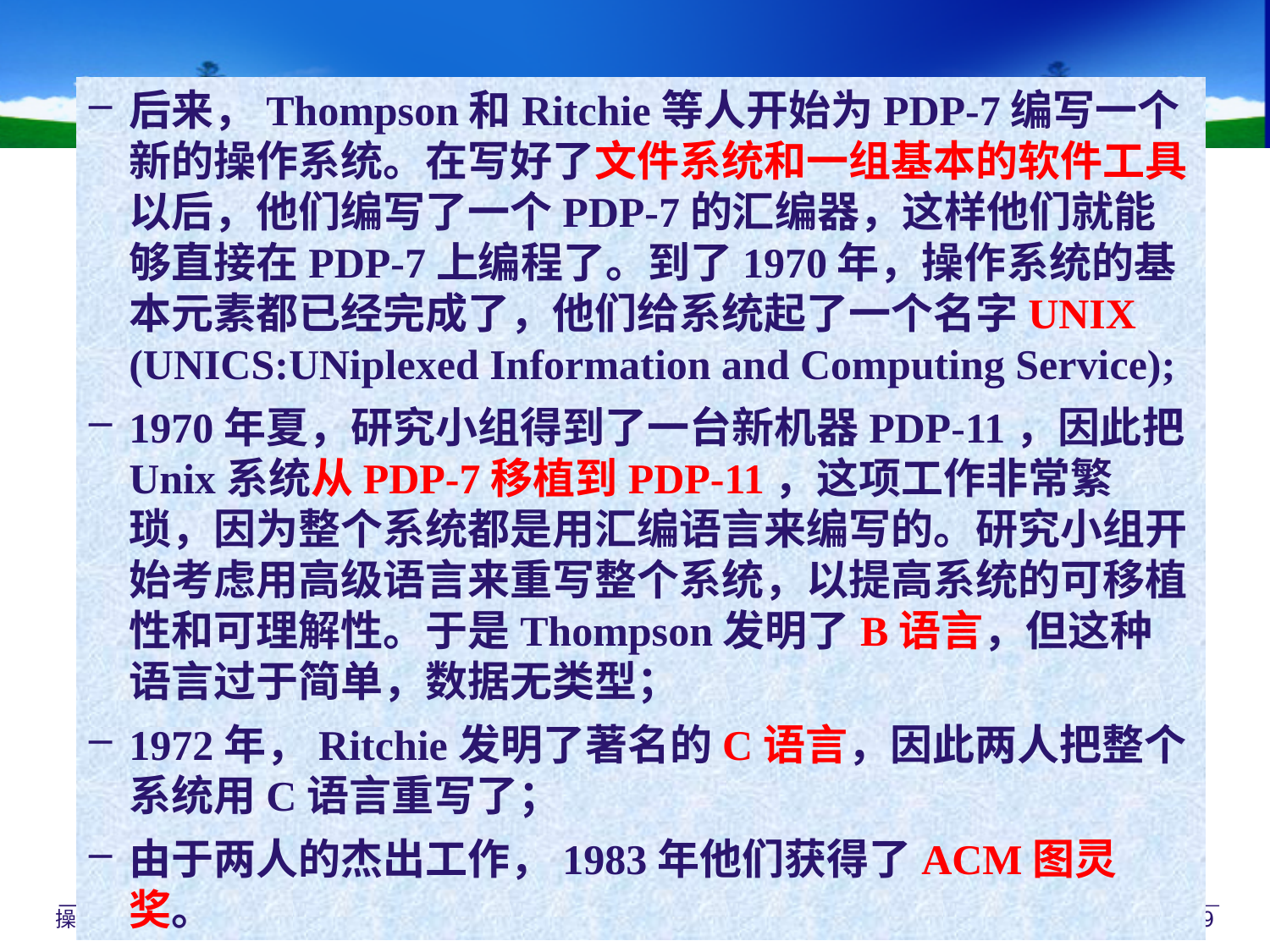

后来，Thompson和Ritchie等人开始为PDP-7编写一个新的操作系统。在写好了文件系统和一组基本的软件工具以后，他们编写了一个PDP-7的汇编器，这样他们就能够直接在PDP-7上编程了。到了1970年，操作系统的基本元素都已经完成了，他们给系统起了一个名字UNIX (UNICS:UNiplexed Information and Computing Service);
1970年夏，研究小组得到了一台新机器PDP-11，因此把Unix系统从PDP-7移植到PDP-11，这项工作非常繁琐，因为整个系统都是用汇编语言来编写的。研究小组开始考虑用高级语言来重写整个系统，以提高系统的可移植性和可理解性。于是Thompson发明了B语言，但这种语言过于简单，数据无类型；
1972年，Ritchie发明了著名的C语言，因此两人把整个系统用C语言重写了；
由于两人的杰出工作，1983年他们获得了ACM图灵奖。
操作系统
49